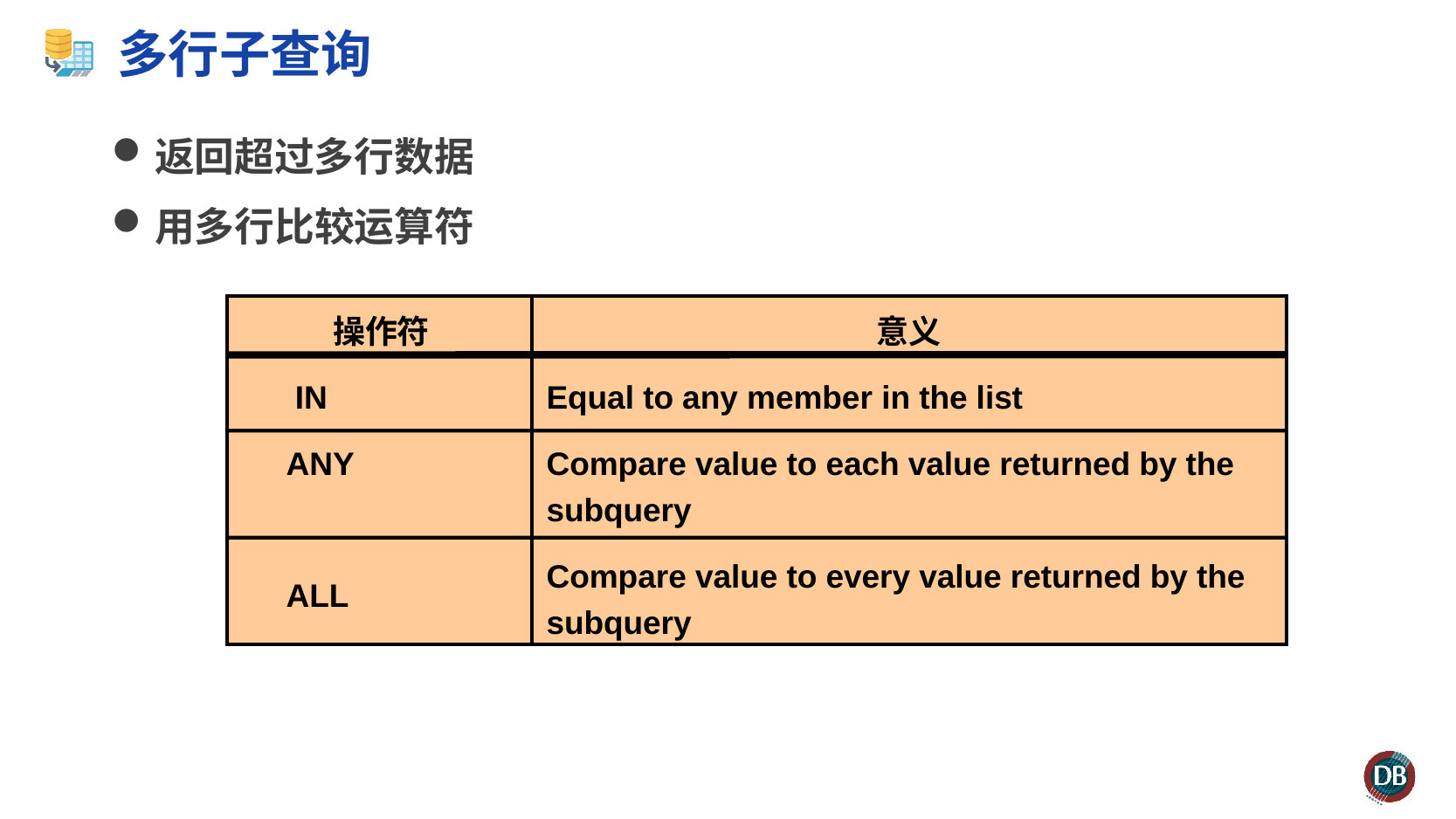

# 多行子查询
返回超过多行数据
用多行比较运算符
操作符
      IN
     ANY

     ALL
意义
Equal to any member in the list
Compare value to each value returned by the subquery
Compare value to every value returned by the subquery